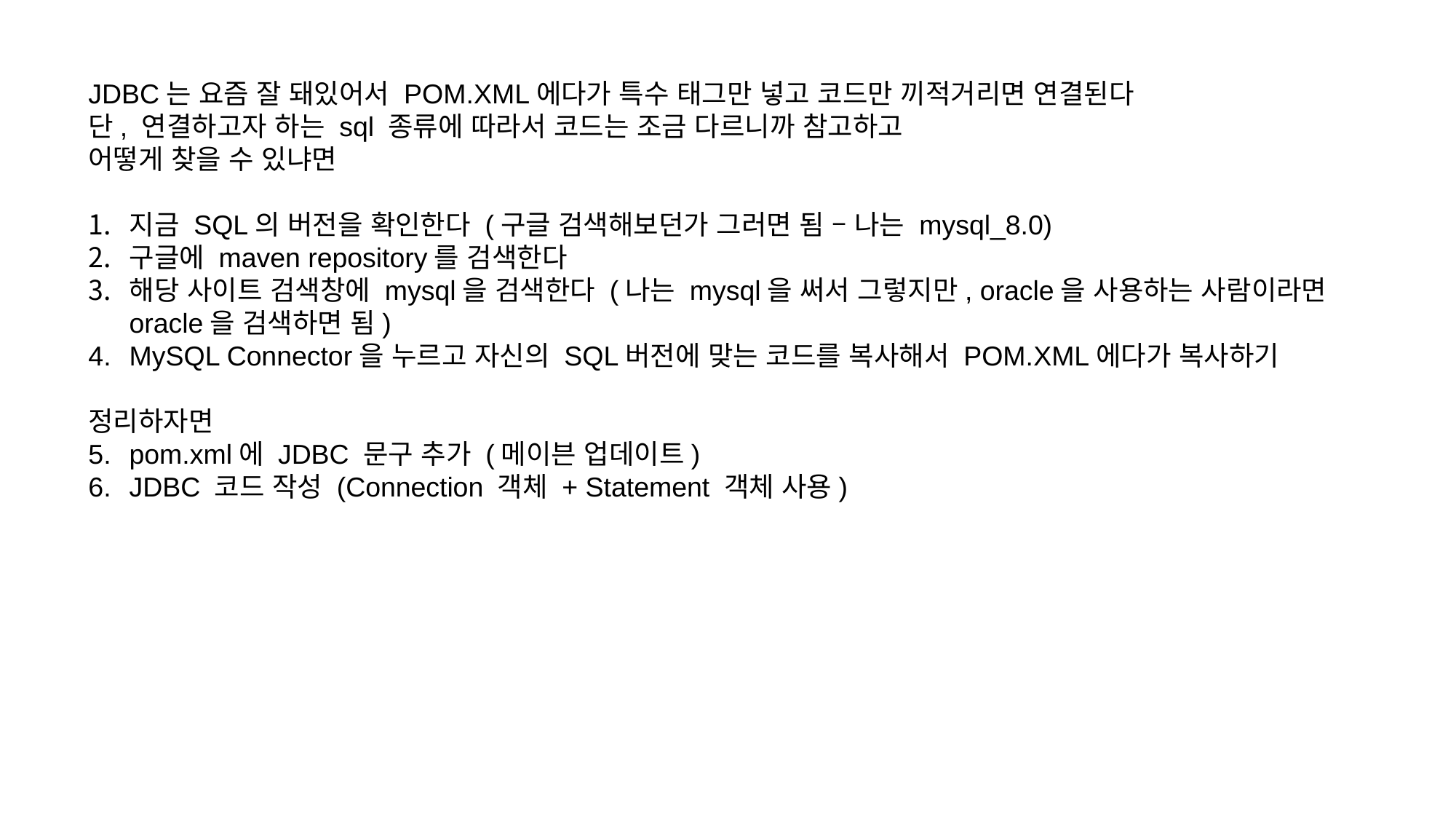

JDBC는 요즘 잘 돼있어서 POM.XML에다가 특수 태그만 넣고 코드만 끼적거리면 연결된다
단, 연결하고자 하는 sql 종류에 따라서 코드는 조금 다르니까 참고하고
어떻게 찾을 수 있냐면

지금 SQL의 버전을 확인한다 (구글 검색해보던가 그러면 됨 – 나는 mysql_8.0)
구글에 maven repository를 검색한다
해당 사이트 검색창에 mysql을 검색한다 (나는 mysql을 써서 그렇지만, oracle을 사용하는 사람이라면
oracle을 검색하면 됨)
MySQL Connector을 누르고 자신의 SQL버전에 맞는 코드를 복사해서 POM.XML에다가 복사하기

정리하자면
pom.xml에 JDBC 문구 추가 (메이븐 업데이트)
JDBC 코드 작성 (Connection 객체 + Statement 객체 사용)